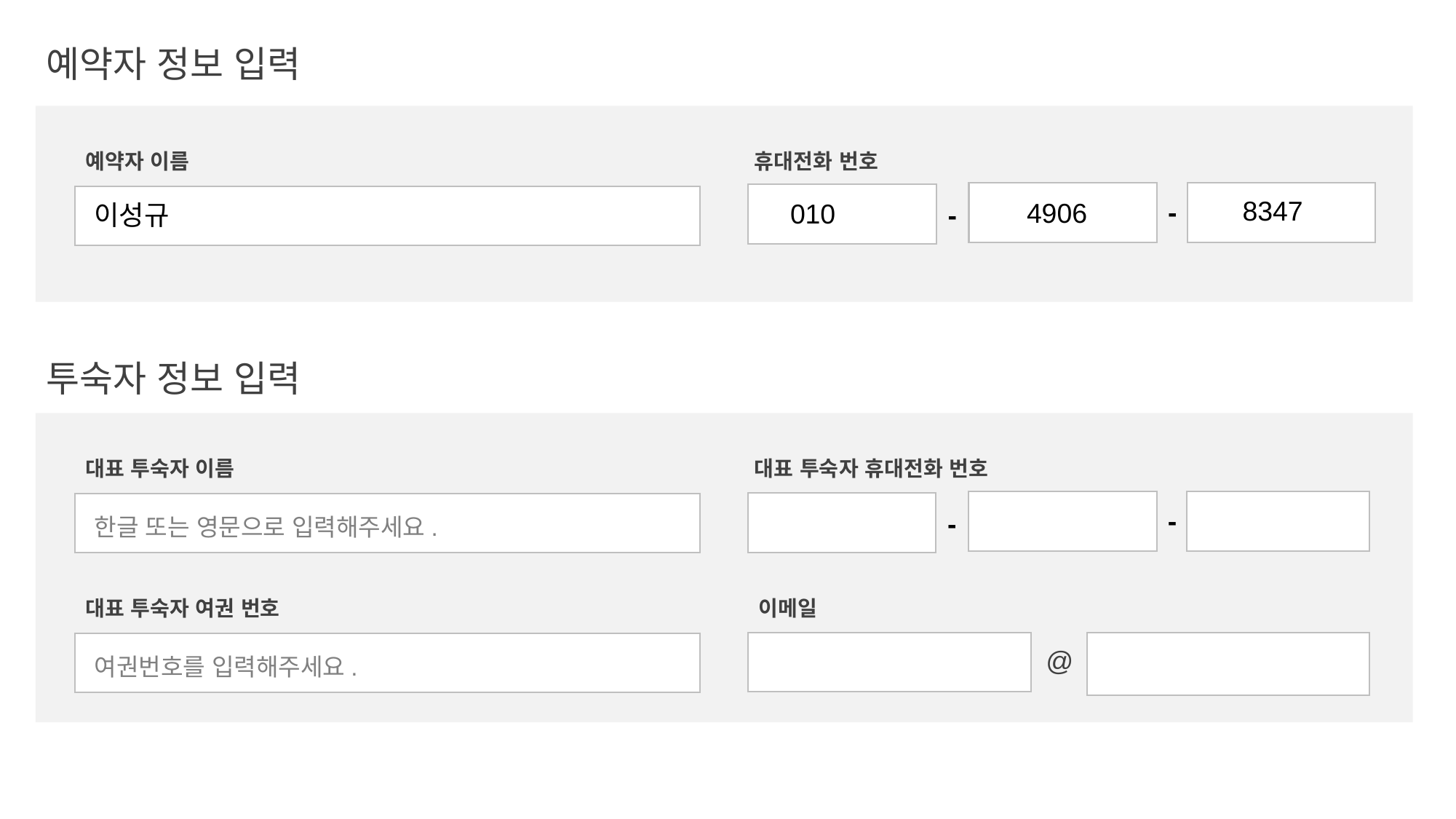

예약자 정보 입력

예약자 이름
휴대전화 번호

8347
-
4906
010
이성규
-
투숙자 정보 입력

대표 투숙자 이름
대표 투숙자 휴대전화 번호

-
-
한글 또는 영문으로 입력해주세요.
대표 투숙자 여권 번호
이메일

@
여권번호를 입력해주세요.